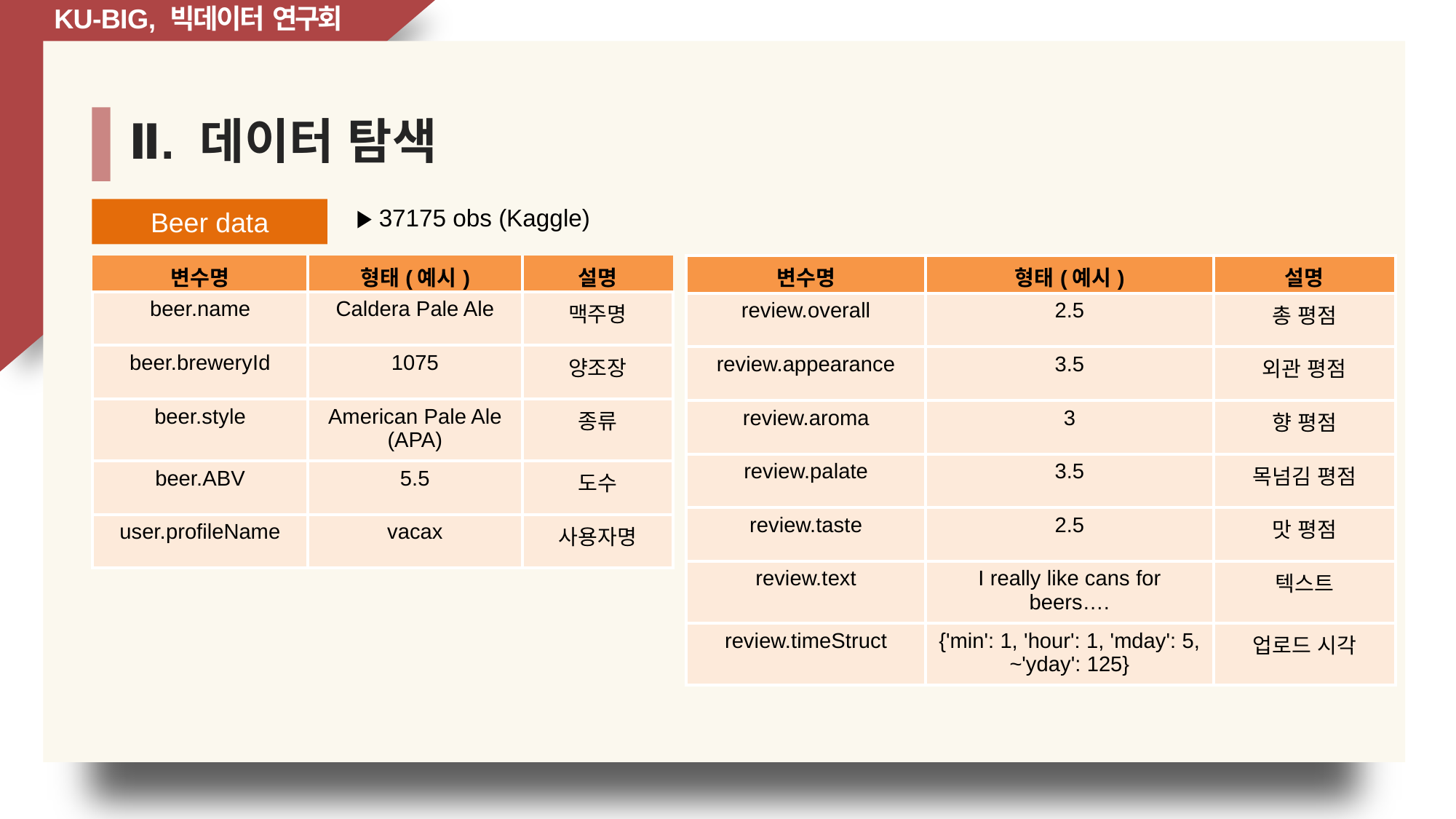

KU-BIG, 빅데이터 연구회

# Ⅱ. 데이터 탐색
▶ 37175 obs (Kaggle)
Beer data
| 변수명 | 형태(예시) | 설명 |
| --- | --- | --- |
| beer.name | Caldera Pale Ale | 맥주명 |
| beer.breweryId | 1075 | 양조장 |
| beer.style | American Pale Ale (APA) | 종류 |
| beer.ABV | 5.5 | 도수 |
| user.profileName | vacax | 사용자명 |
| 변수명 | 형태(예시) | 설명 |
| --- | --- | --- |
| review.overall | 2.5 | 총 평점 |
| review.appearance | 3.5 | 외관 평점 |
| review.aroma | 3 | 향 평점 |
| review.palate | 3.5 | 목넘김 평점 |
| review.taste | 2.5 | 맛 평점 |
| review.text | I really like cans for beers…. | 텍스트 |
| review.timeStruct | {'min': 1, 'hour': 1, 'mday': 5, ~'yday': 125} | 업로드 시각 |